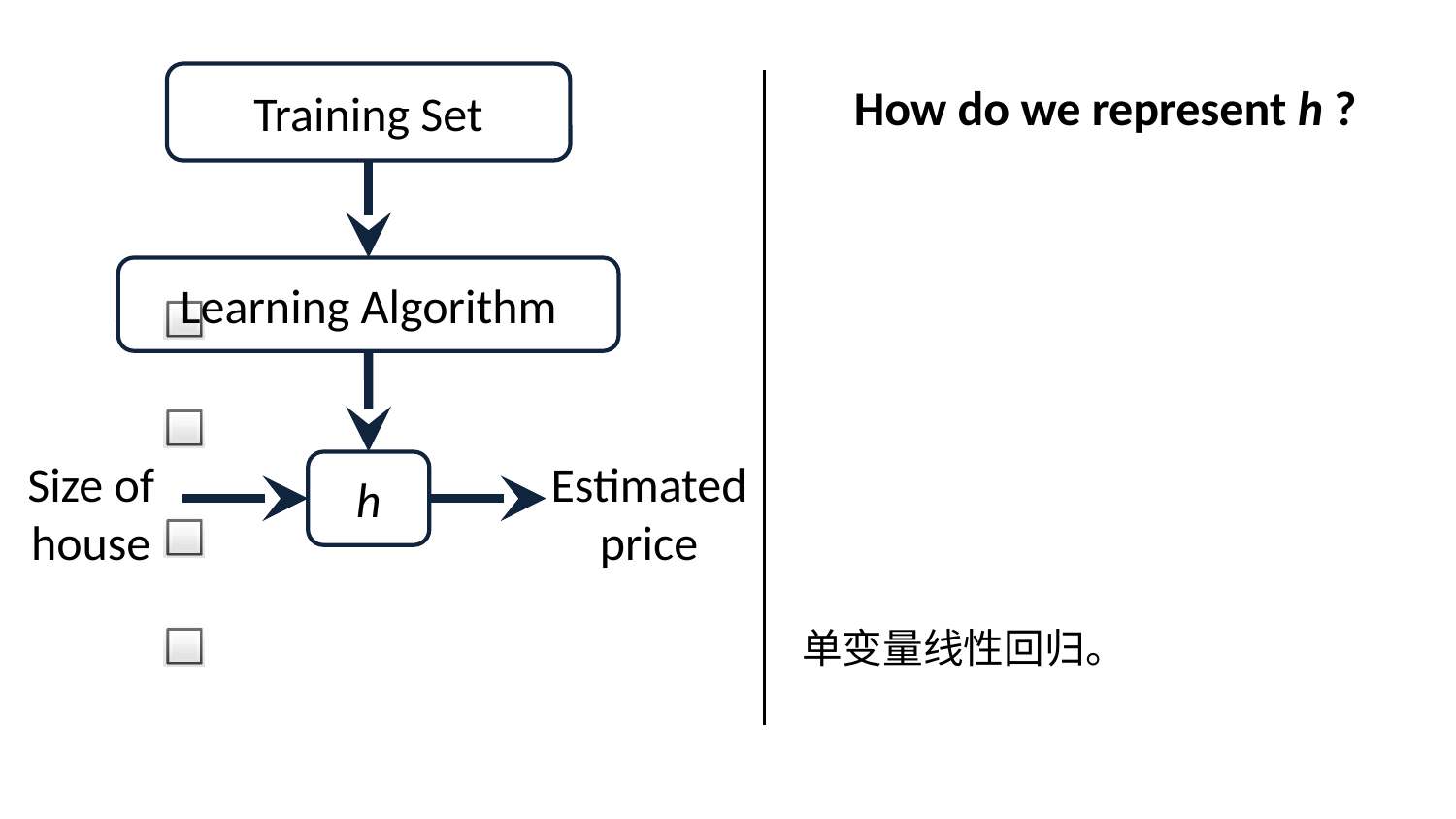

Training Set
How do we represent h ?

Learning Algorithm
Size of house
Estimated price
h
单变量线性回归。